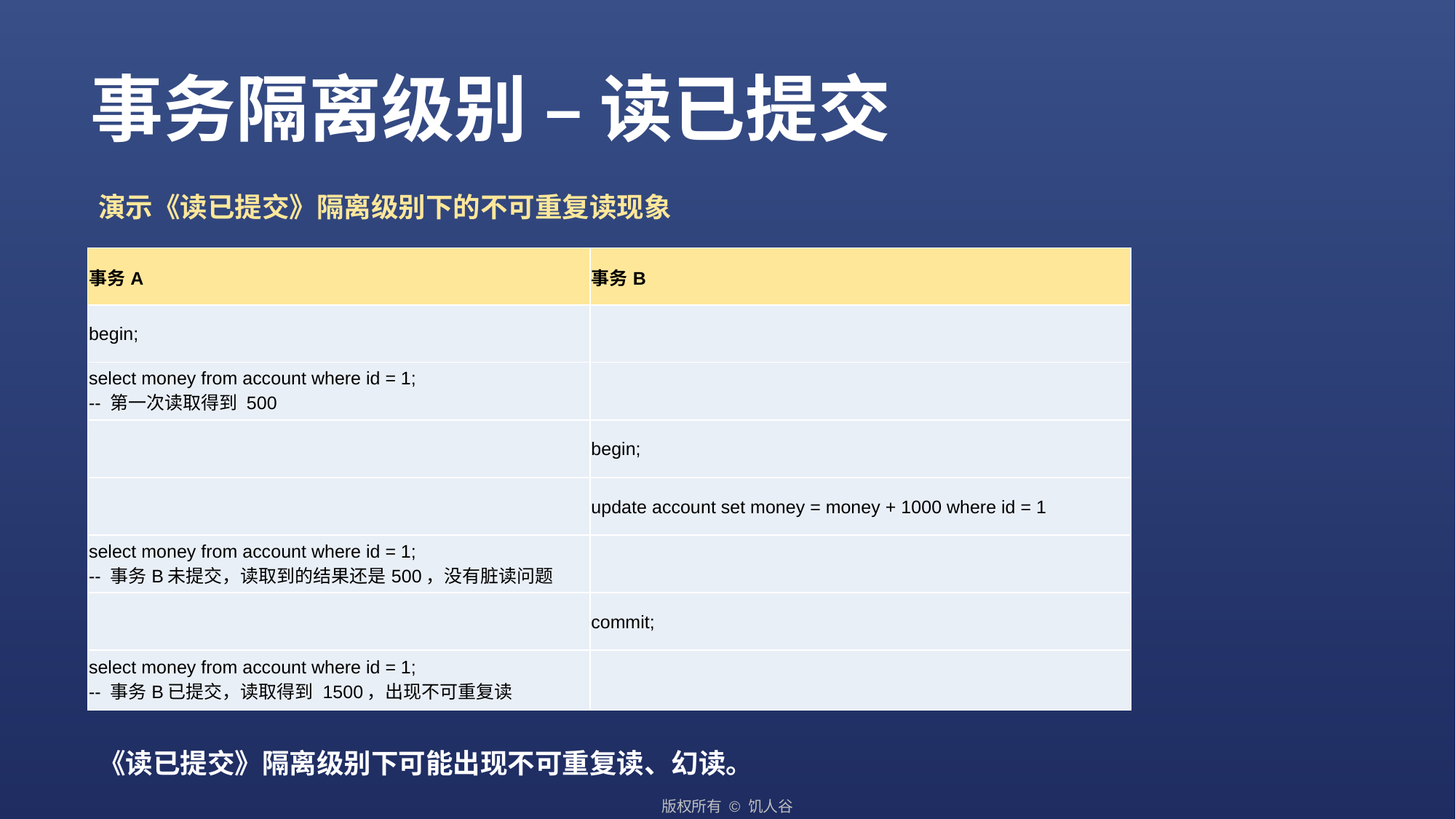

事务隔离级别 – 读已提交
演示《读已提交》隔离级别下的不可重复读现象
| 事务A | 事务B |
| --- | --- |
| begin; |  |
| select money from account where id = 1; -- 第一次读取得到 500 |  |
|  | begin; |
|  | update account set money = money + 1000 where id = 1 |
| select money from account where id = 1; -- 事务B未提交，读取到的结果还是500，没有脏读问题 |  |
|  | commit; |
| select money from account where id = 1; -- 事务B已提交，读取得到 1500，出现不可重复读 |  |
《读已提交》隔离级别下可能出现不可重复读、幻读。